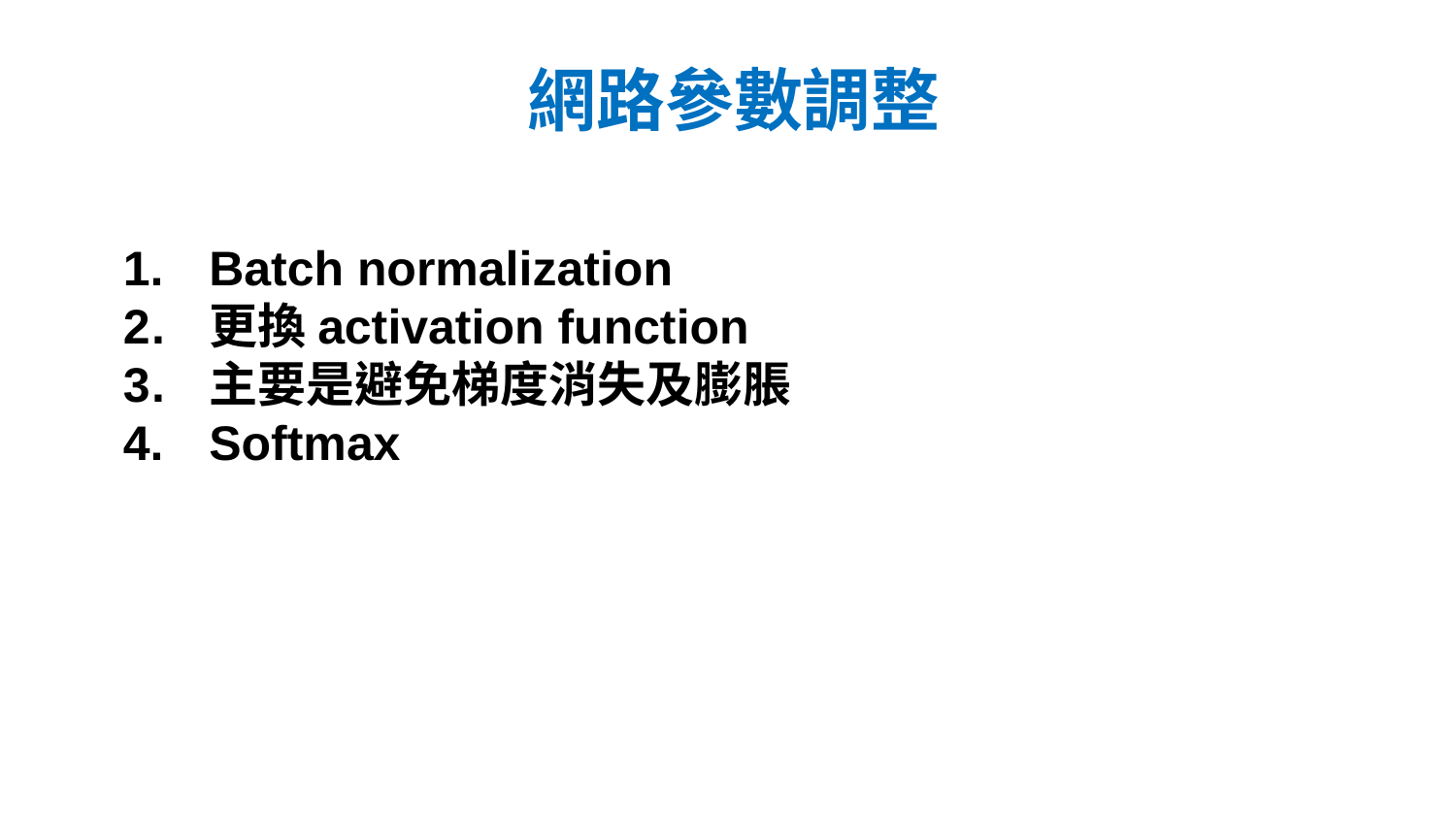

# 網路參數調整
Batch normalization
更換activation function
主要是避免梯度消失及膨脹
Softmax